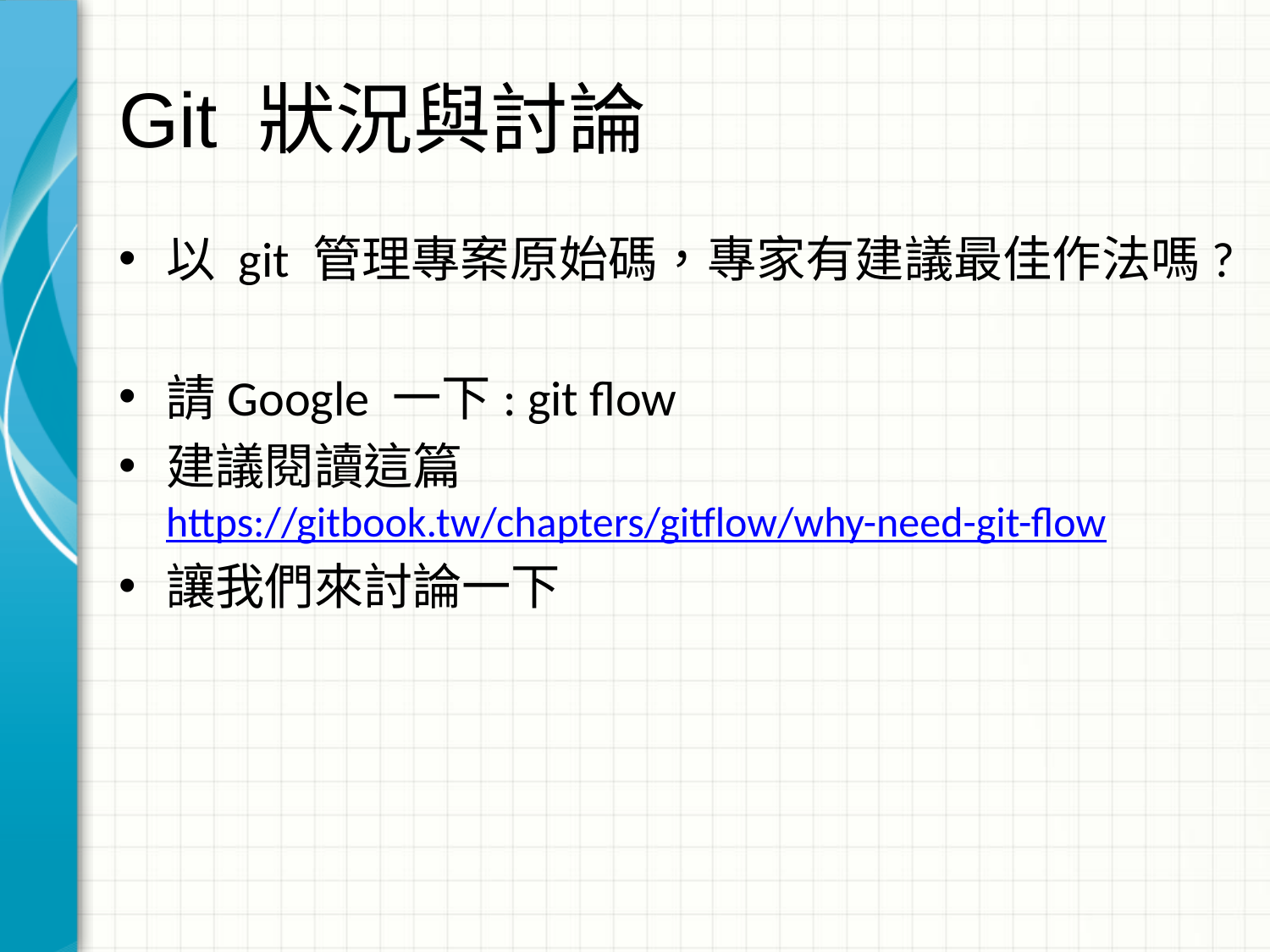

# Git 狀況與討論
以 git 管理專案原始碼，專家有建議最佳作法嗎?

請Google 一下: git flow
建議閱讀這篇
https://gitbook.tw/chapters/gitflow/why-need-git-flow
讓我們來討論一下